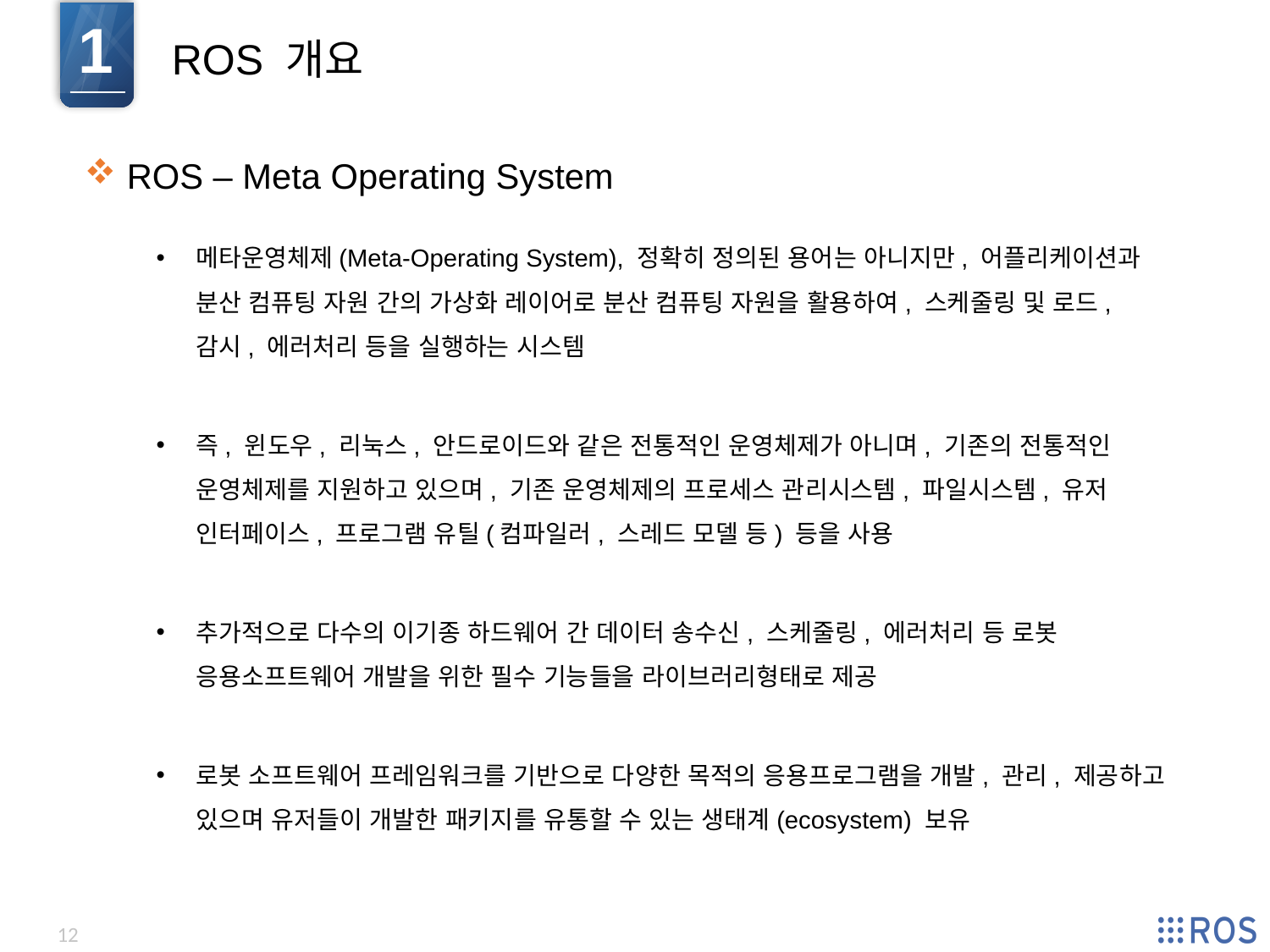

1
ROS 개요
 ROS – Meta Operating System
메타운영체제(Meta-Operating System), 정확히 정의된 용어는 아니지만, 어플리케이션과 분산 컴퓨팅 자원 간의 가상화 레이어로 분산 컴퓨팅 자원을 활용하여, 스케줄링 및 로드, 감시, 에러처리 등을 실행하는 시스템

즉, 윈도우, 리눅스, 안드로이드와 같은 전통적인 운영체제가 아니며, 기존의 전통적인 운영체제를 지원하고 있으며, 기존 운영체제의 프로세스 관리시스템, 파일시스템, 유저 인터페이스, 프로그램 유틸(컴파일러, 스레드 모델 등) 등을 사용

추가적으로 다수의 이기종 하드웨어 간 데이터 송수신, 스케줄링, 에러처리 등 로봇 응용소프트웨어 개발을 위한 필수 기능들을 라이브러리형태로 제공

로봇 소프트웨어 프레임워크를 기반으로 다양한 목적의 응용프로그램을 개발, 관리, 제공하고 있으며 유저들이 개발한 패키지를 유통할 수 있는 생태계(ecosystem) 보유
12